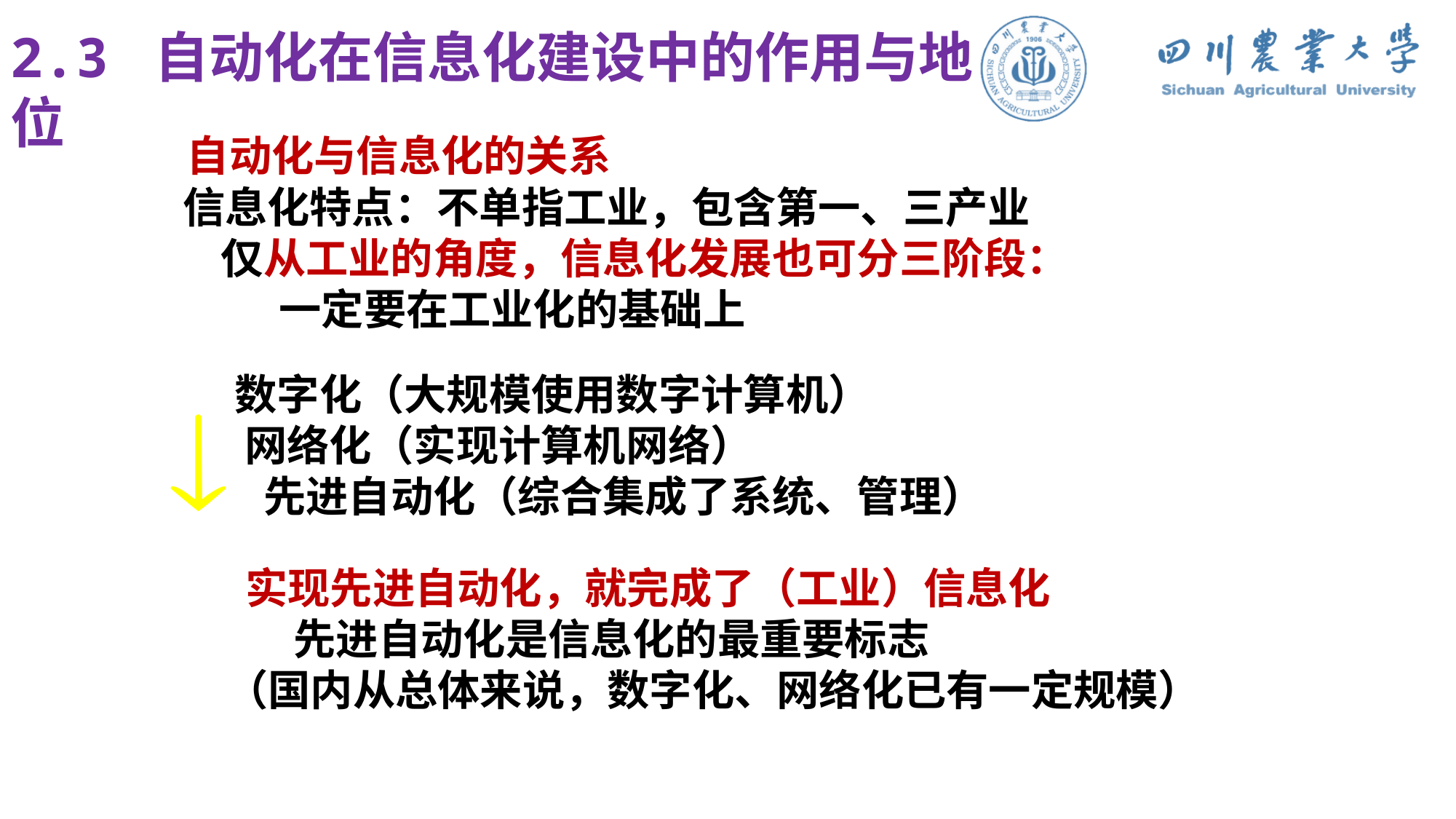

2.3 自动化在信息化建设中的作用与地位
  自动化与信息化的关系
  信息化特点：不单指工业，包含第一、三产业
      仅从工业的角度，信息化发展也可分三阶段：
            一定要在工业化的基础上
      数字化（大规模使用数字计算机）
       网络化（实现计算机网络）
         先进自动化（综合集成了系统、管理）
↓
 实现先进自动化，就完成了（工业）信息化
      先进自动化是信息化的最重要标志
（国内从总体来说，数字化、网络化已有一定规模）